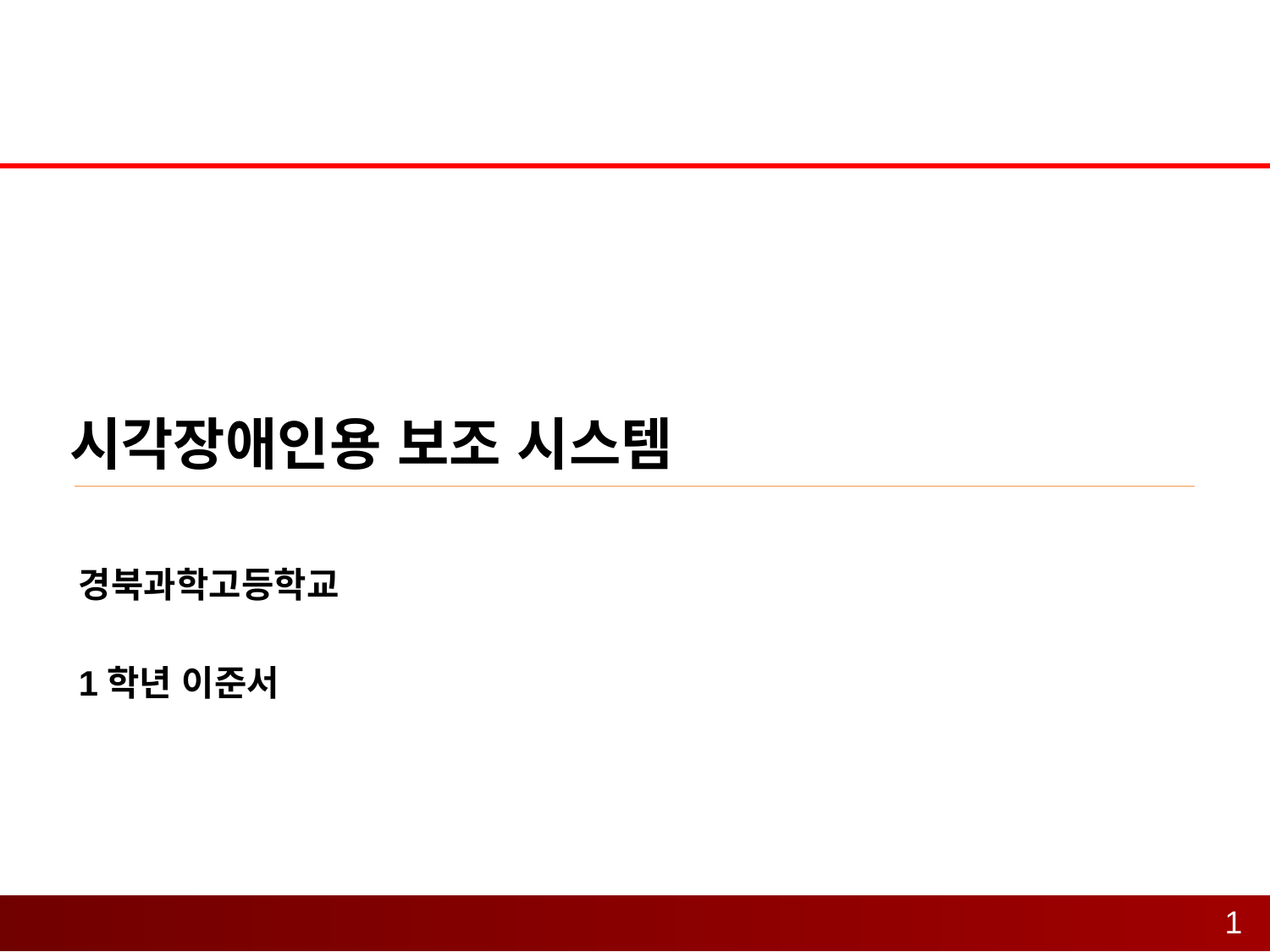

시각장애인용 보조 시스템
경북과학고등학교

1학년 이준서
1